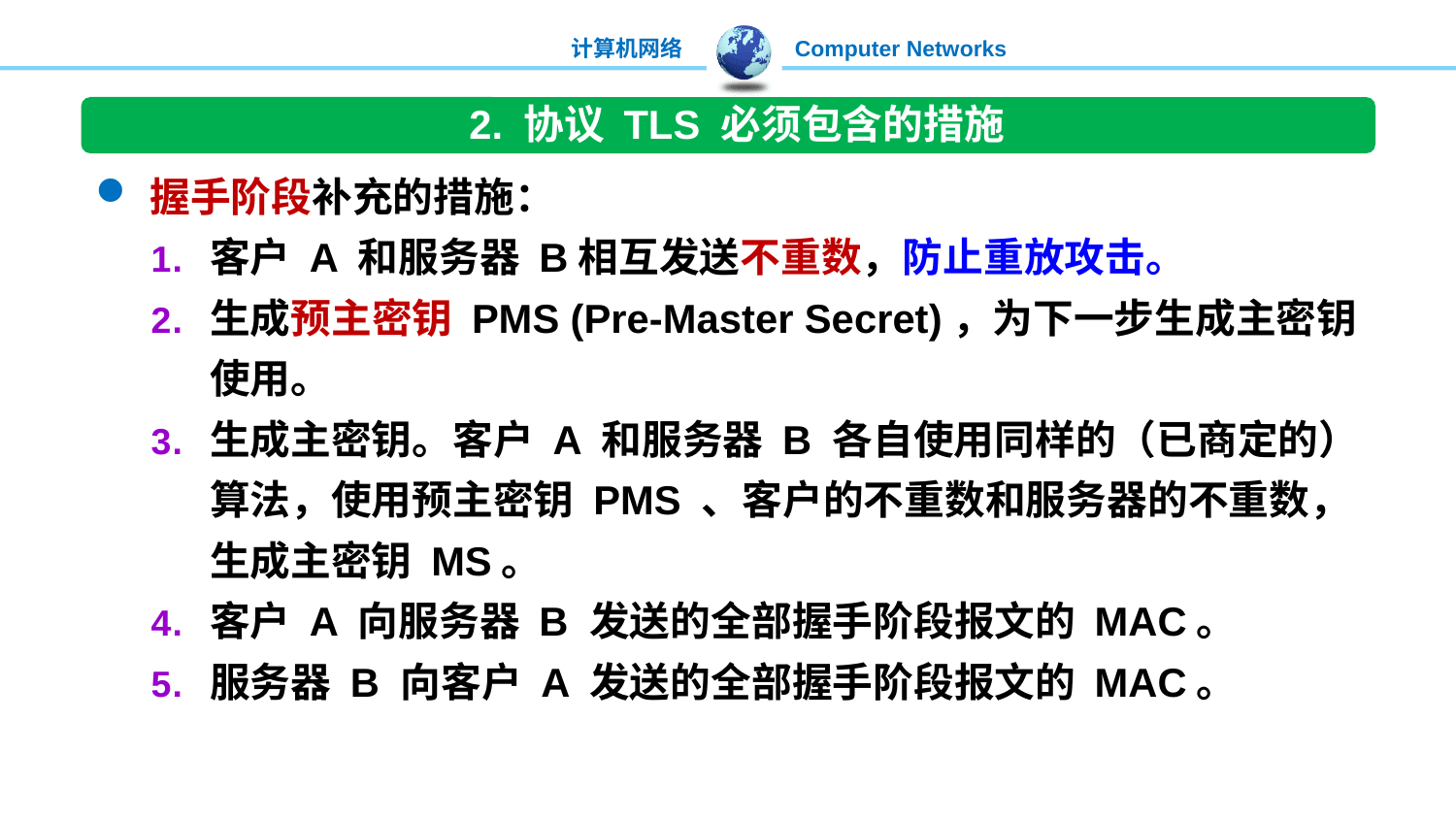

2. 协议 TLS 必须包含的措施

握手阶段补充的措施：
客户 A 和服务器 B相互发送不重数，防止重放攻击。
生成预主密钥 PMS (Pre-Master Secret)，为下一步生成主密钥使用。
生成主密钥。客户 A 和服务器 B 各自使用同样的（已商定的）算法，使用预主密钥 PMS 、客户的不重数和服务器的不重数，生成主密钥 MS。
客户 A 向服务器 B 发送的全部握手阶段报文的 MAC。
服务器 B 向客户 A 发送的全部握手阶段报文的 MAC。